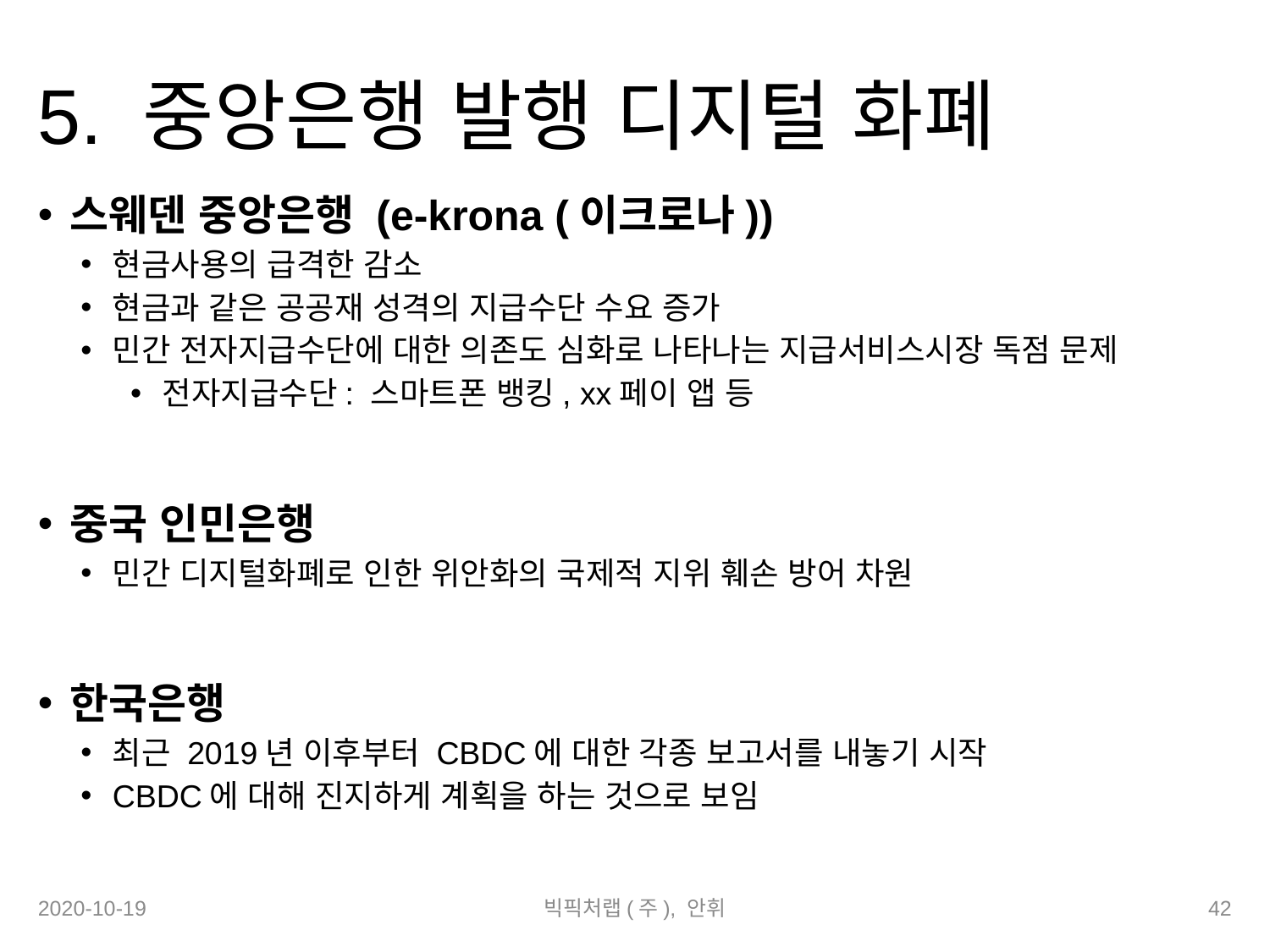

# 5. 중앙은행 발행 디지털 화폐
스웨덴 중앙은행 (e-krona (이크로나))
현금사용의 급격한 감소
현금과 같은 공공재 성격의 지급수단 수요 증가
민간 전자지급수단에 대한 의존도 심화로 나타나는 지급서비스시장 독점 문제
전자지급수단: 스마트폰 뱅킹, xx페이 앱 등

중국 인민은행
민간 디지털화폐로 인한 위안화의 국제적 지위 훼손 방어 차원

한국은행
최근 2019년 이후부터 CBDC에 대한 각종 보고서를 내놓기 시작
CBDC에 대해 진지하게 계획을 하는 것으로 보임
42
2020-10-19
빅픽처랩(주), 안휘